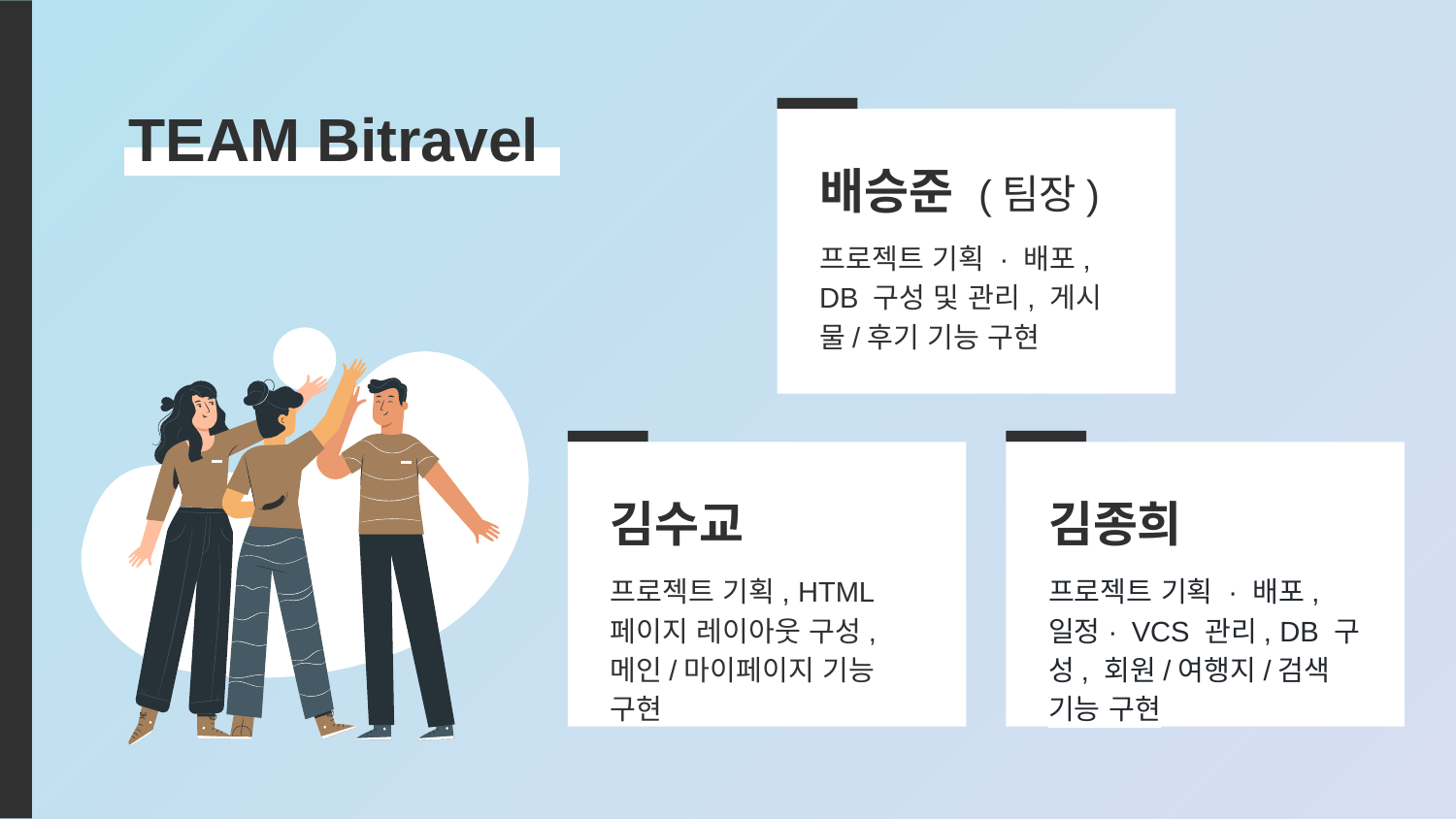

TEAM Bitravel

# 배승준 (팀장)

프로젝트 기획 · 배포,
DB 구성 및 관리, 게시물/후기 기능 구현

김종희
김수교
프로젝트 기획 · 배포,
일정 ∙ VCS 관리, DB 구성, 회원/여행지/검색 기능 구현
프로젝트 기획, HTML 페이지 레이아웃 구성, 메인/마이페이지 기능 구현